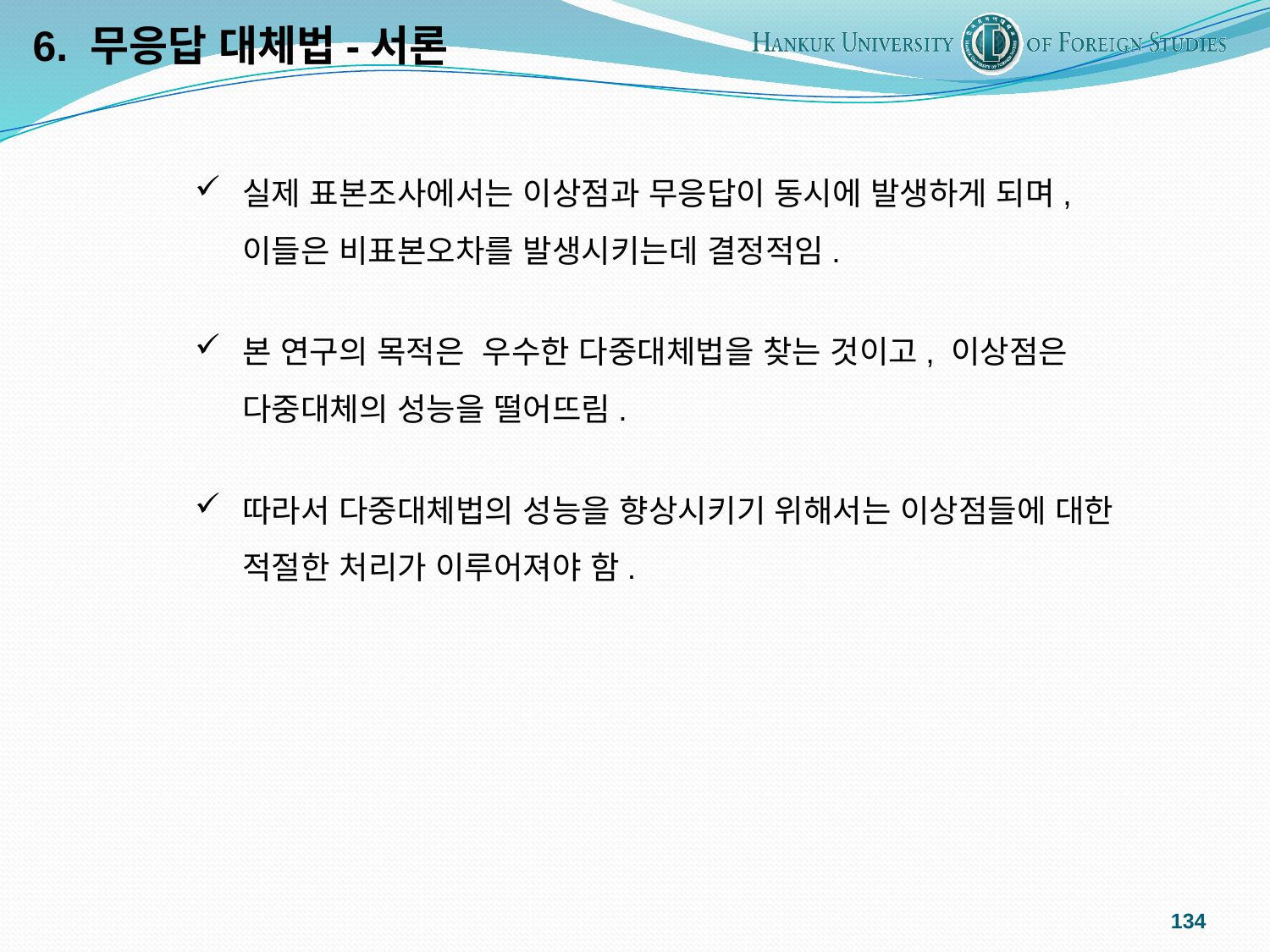

6. 무응답 대체법-서론
실제 표본조사에서는 이상점과 무응답이 동시에 발생하게 되며, 이들은 비표본오차를 발생시키는데 결정적임.

본 연구의 목적은  우수한 다중대체법을 찾는 것이고, 이상점은 다중대체의 성능을 떨어뜨림.

따라서 다중대체법의 성능을 향상시키기 위해서는 이상점들에 대한 적절한 처리가 이루어져야 함.
134